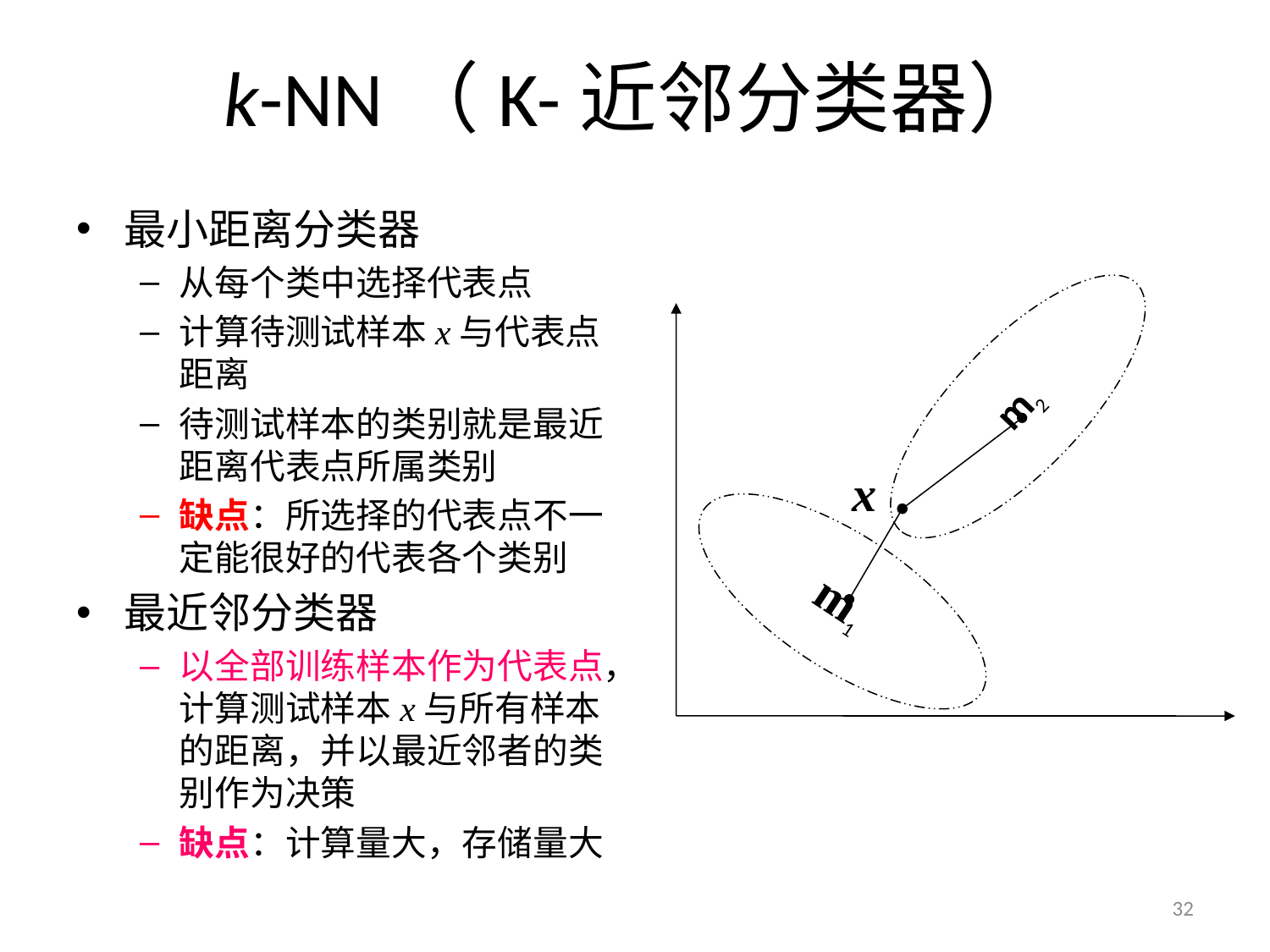

# k-NN（K-近邻分类器）
最小距离分类器
从每个类中选择代表点
计算待测试样本x与代表点距离
待测试样本的类别就是最近距离代表点所属类别
缺点：所选择的代表点不一定能很好的代表各个类别
最近邻分类器
以全部训练样本作为代表点，计算测试样本x与所有样本的距离，并以最近邻者的类别作为决策
缺点：计算量大，存储量大

m2

x

m1
32